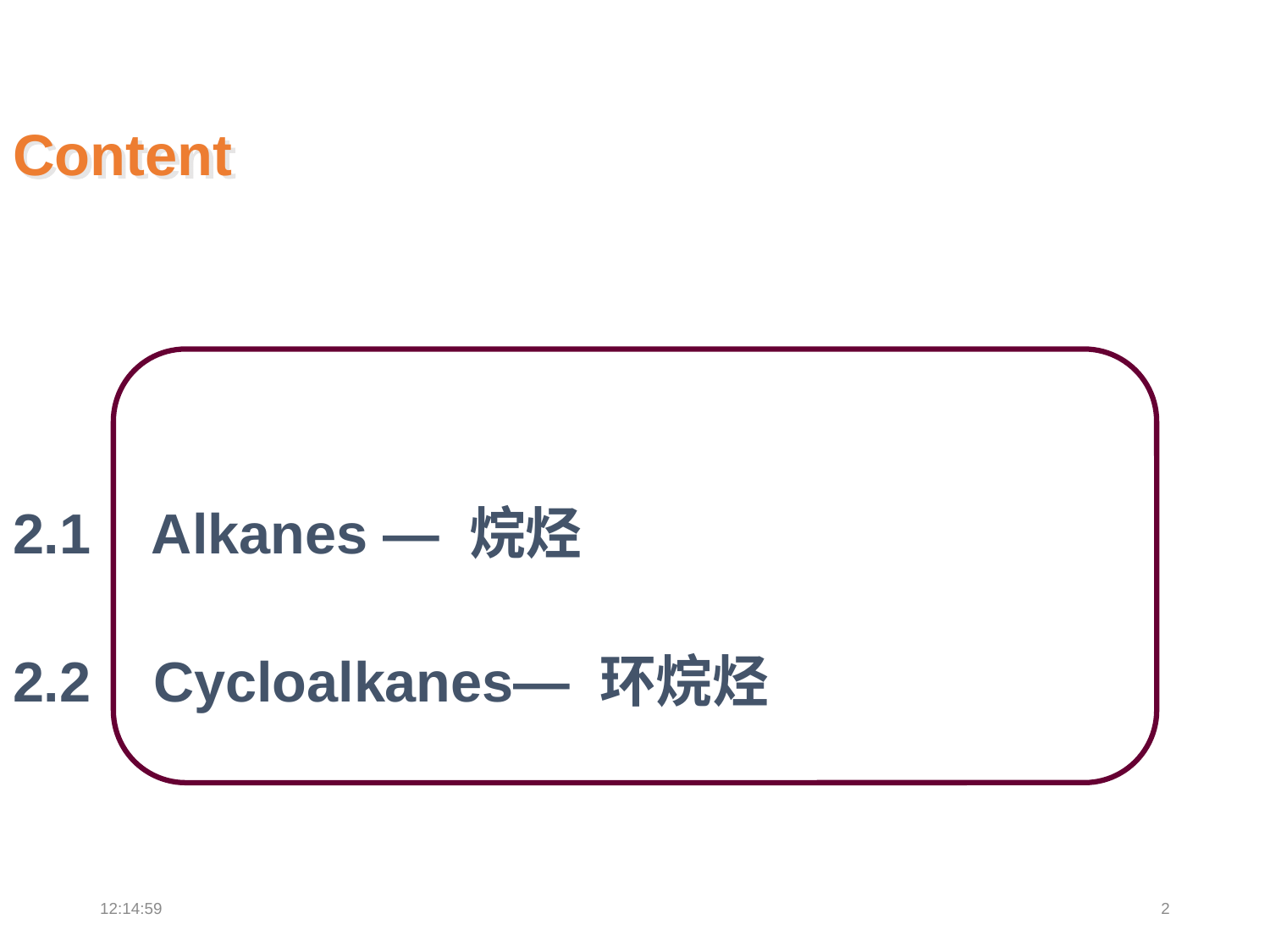

Content

2.1    Alkanes — 烷烃
2.2    Cycloalkanes— 环烷烃
12:14:59
2